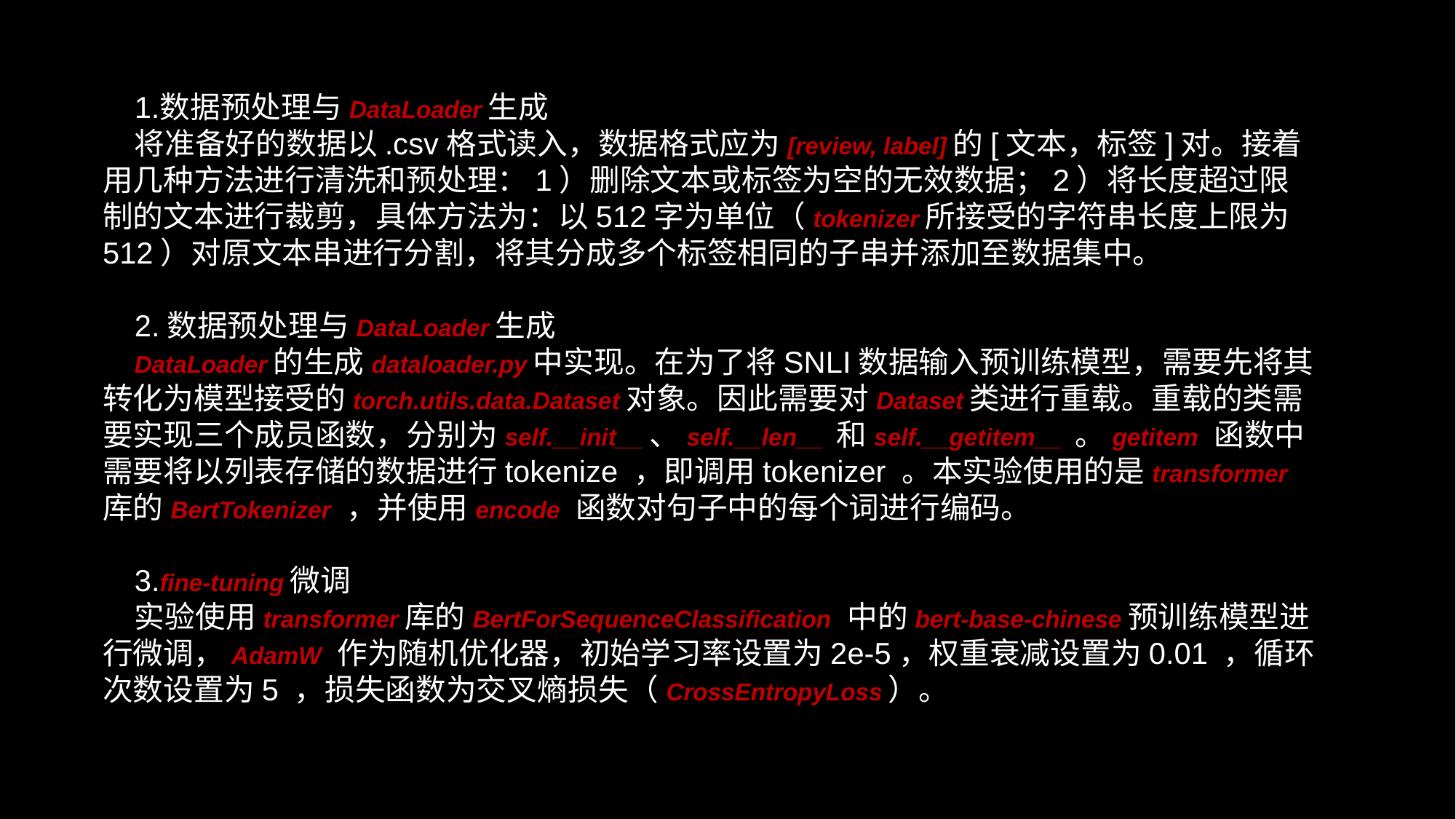

数据预处理与DataLoader生成
将准备好的数据以.csv格式读入，数据格式应为[review, label]的[文本，标签]对。接着用几种方法进行清洗和预处理：1）删除文本或标签为空的无效数据；2）将长度超过限制的文本进行裁剪，具体方法为：以512字为单位（tokenizer所接受的字符串长度上限为512）对原文本串进行分割，将其分成多个标签相同的子串并添加至数据集中。

2.数据预处理与DataLoader生成
DataLoader的生成dataloader.py中实现。在为了将SNLI数据输入预训练模型，需要先将其转化为模型接受的torch.utils.data.Dataset对象。因此需要对Dataset类进行重载。重载的类需要实现三个成员函数，分别为self.__init__、self.__len__ 和self.__getitem__ 。getitem 函数中需要将以列表存储的数据进行tokenize ，即调用tokenizer 。本实验使用的是transformer库的BertTokenizer ，并使用encode 函数对句子中的每个词进行编码。

3.fine-tuning微调
实验使用transformer库的BertForSequenceClassification 中的bert-base-chinese预训练模型进行微调，AdamW 作为随机优化器，初始学习率设置为2e-5，权重衰减设置为0.01 ，循环次数设置为5 ，损失函数为交叉熵损失（CrossEntropyLoss）。